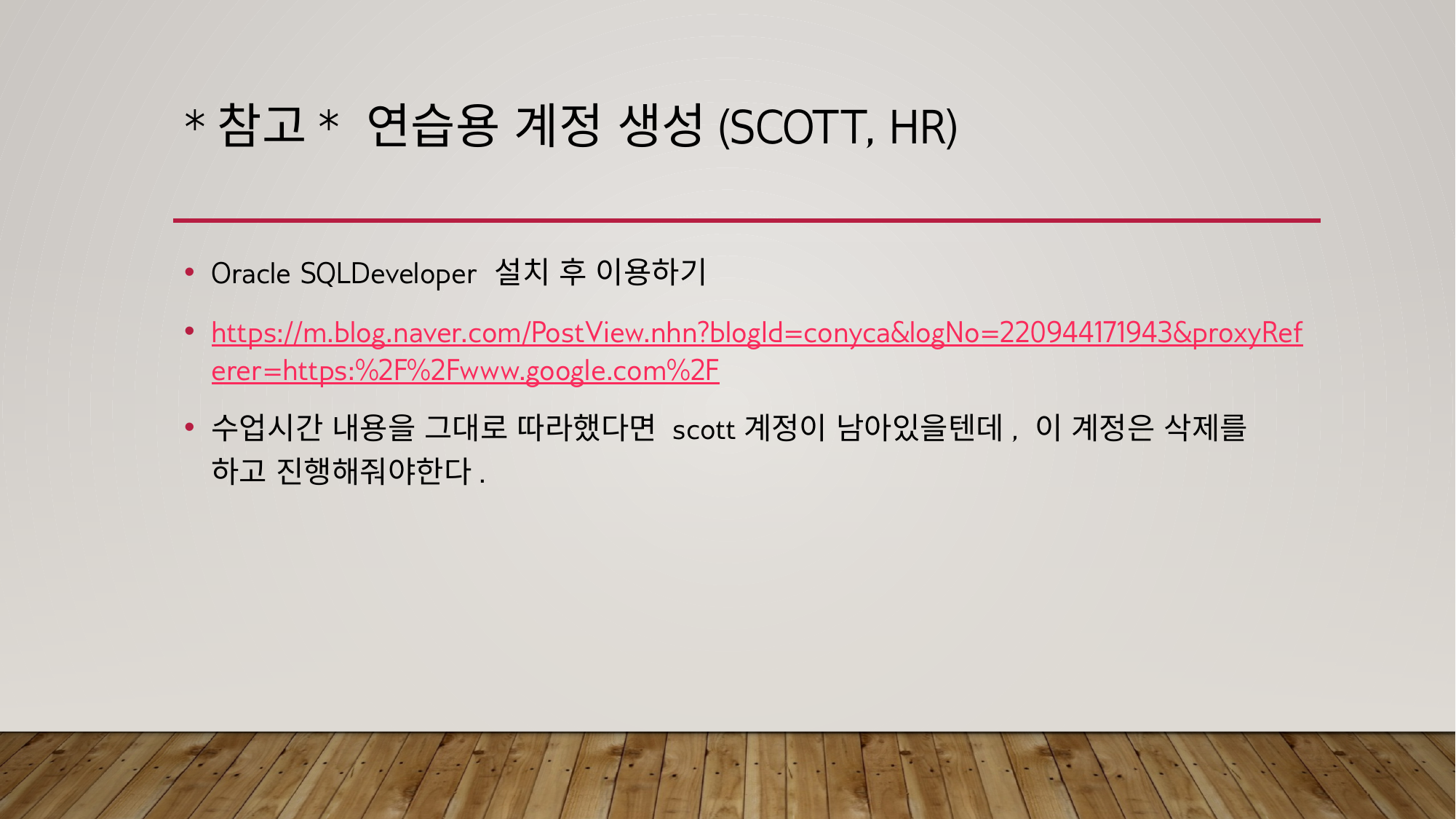

# *참고* 연습용 계정 생성(scott, hr)
Oracle SQLDeveloper 설치 후 이용하기
https://m.blog.naver.com/PostView.nhn?blogId=conyca&logNo=220944171943&proxyReferer=https:%2F%2Fwww.google.com%2F
수업시간 내용을 그대로 따라했다면 scott계정이 남아있을텐데, 이 계정은 삭제를 하고 진행해줘야한다.